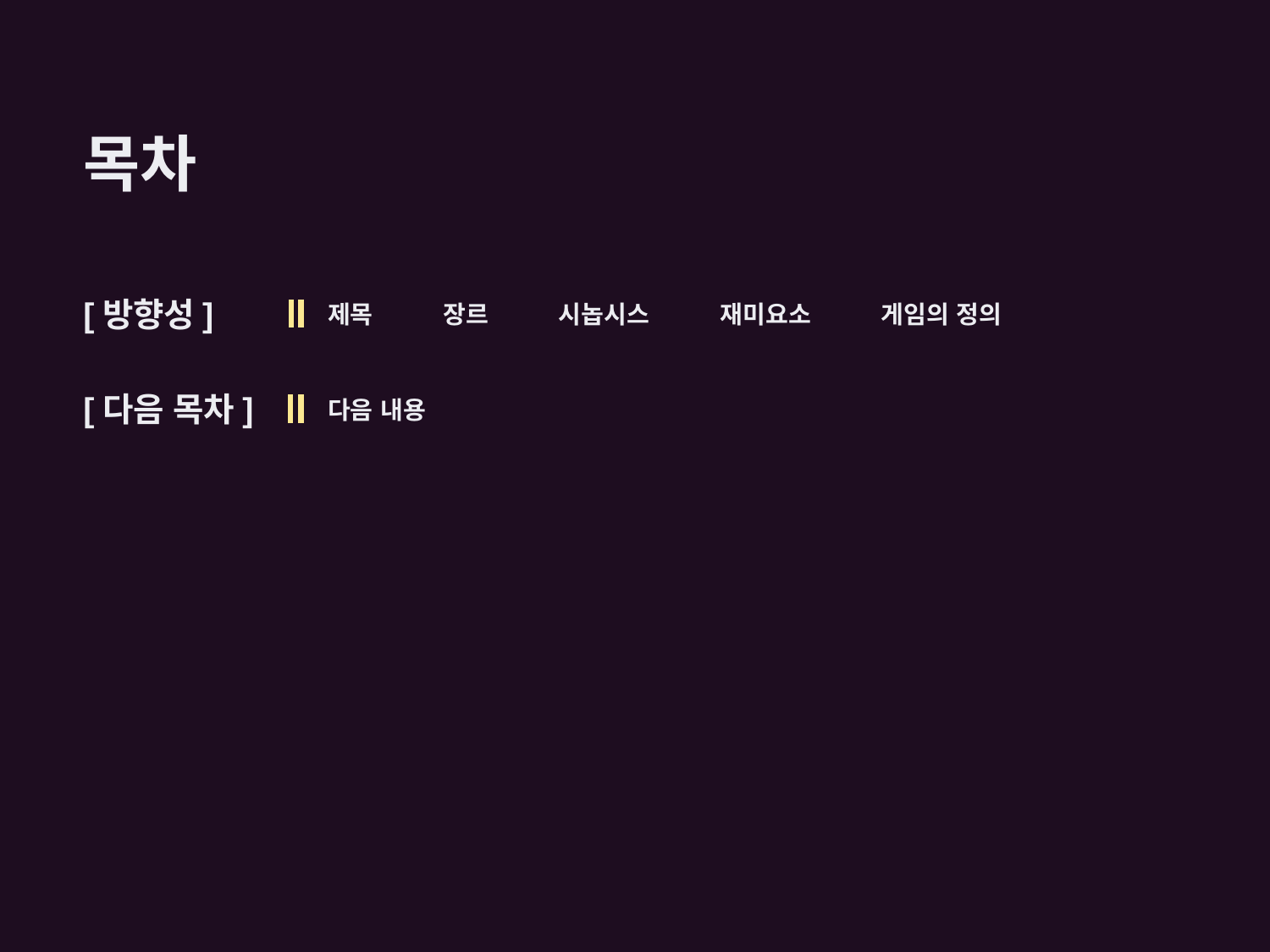

글자 크기
ㄱ (35)
ㄱ (19)
ㄱ (11)
목차
글꼴
충북대70주년체
[방향성]
제목          장르          시놉시스          재미요소          게임의 정의

[다음 목차]
다음 내용

기획수업1 - 1.16.금